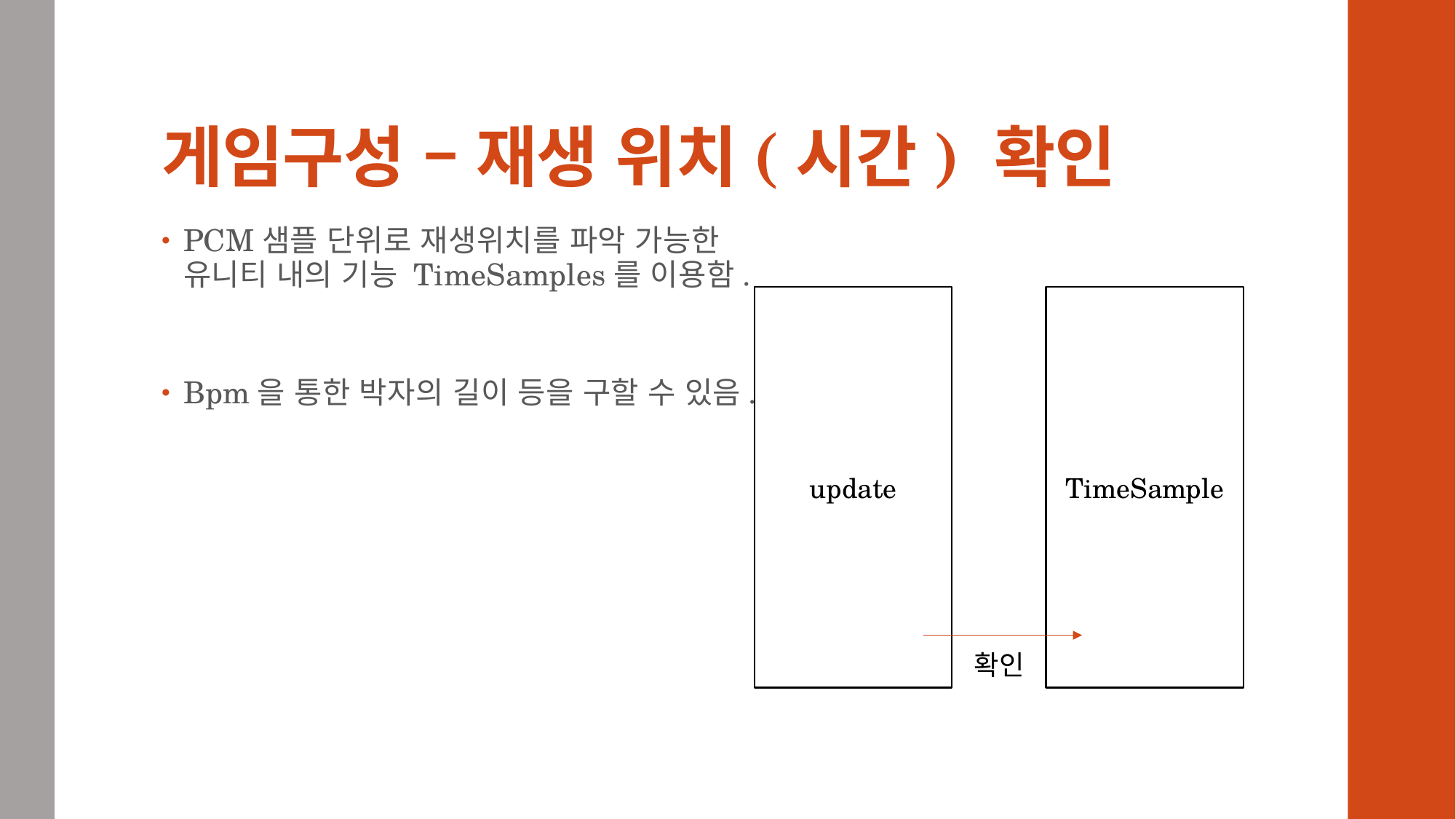

# 게임구성 – 재생 위치(시간) 확인
PCM샘플 단위로 재생위치를 파악 가능한
유니티 내의 기능 TimeSamples를 이용함.

Bpm을 통한 박자의 길이 등을 구할 수 있음.
update
TimeSample
확인